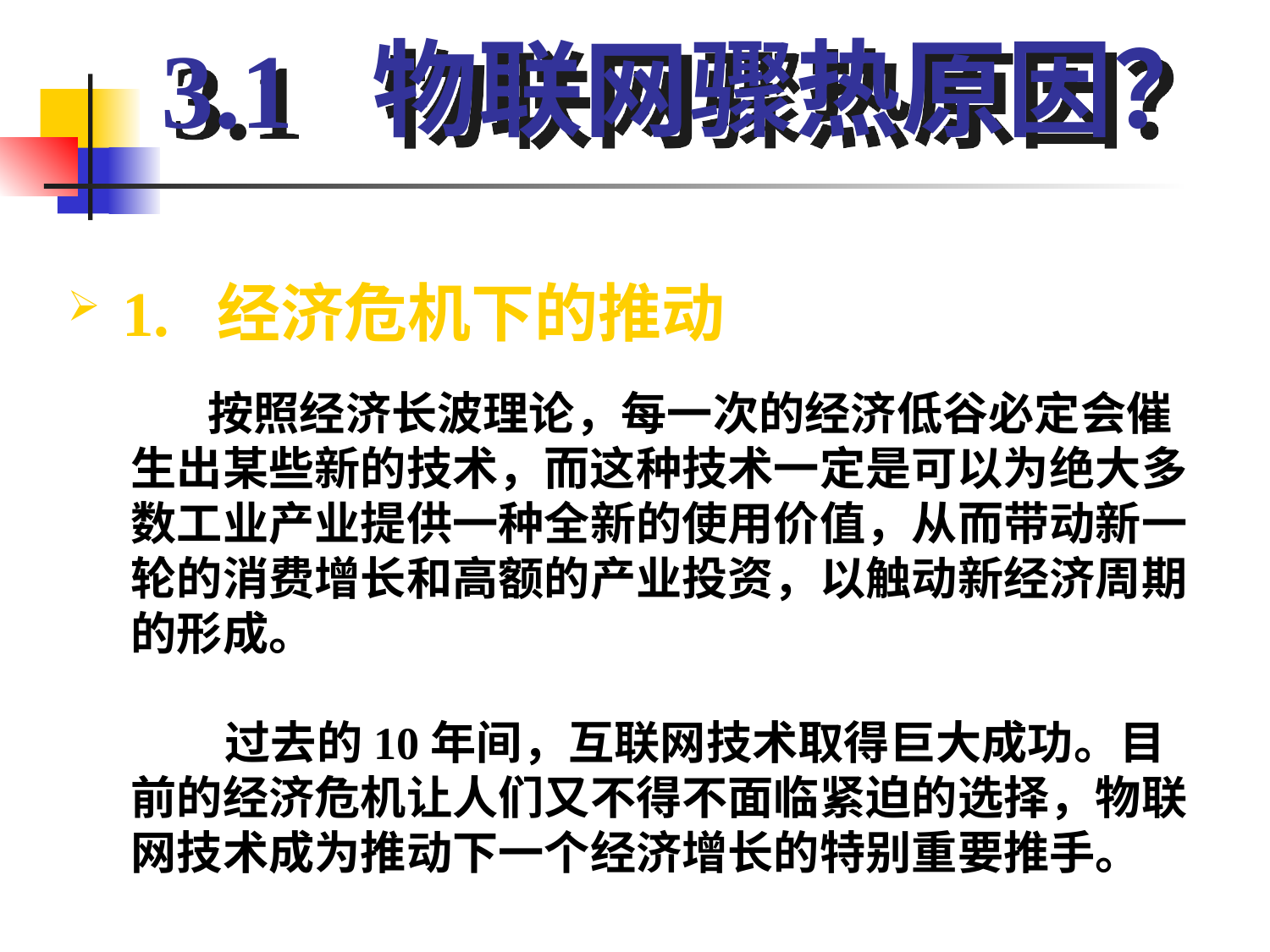

3.1  物联网骤热原因？
  1.  经济危机下的推动

       按照经济长波理论，每一次的经济低谷必定会催生出某些新的技术，而这种技术一定是可以为绝大多数工业产业提供一种全新的使用价值，从而带动新一轮的消费增长和高额的产业投资，以触动新经济周期的形成。

        过去的10年间，互联网技术取得巨大成功。目前的经济危机让人们又不得不面临紧迫的选择，物联网技术成为推动下一个经济增长的特别重要推手。